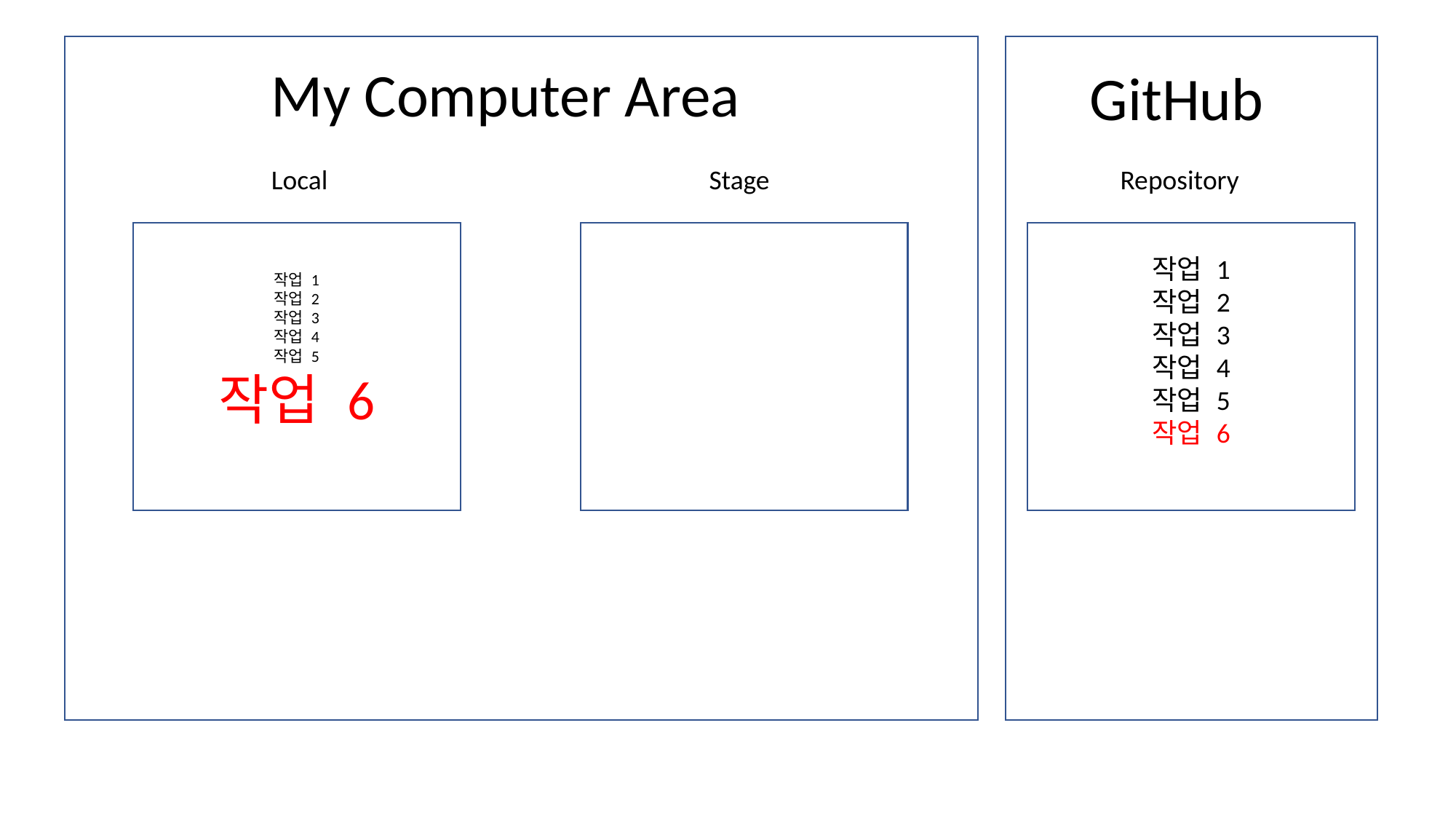

My Computer Area
GitHub
Local
Stage
Repository

작업 1
작업 2
작업 3
작업 4
작업 5
작업 6

작업 1
작업 2
작업 3
작업 4
작업 5
작업 6